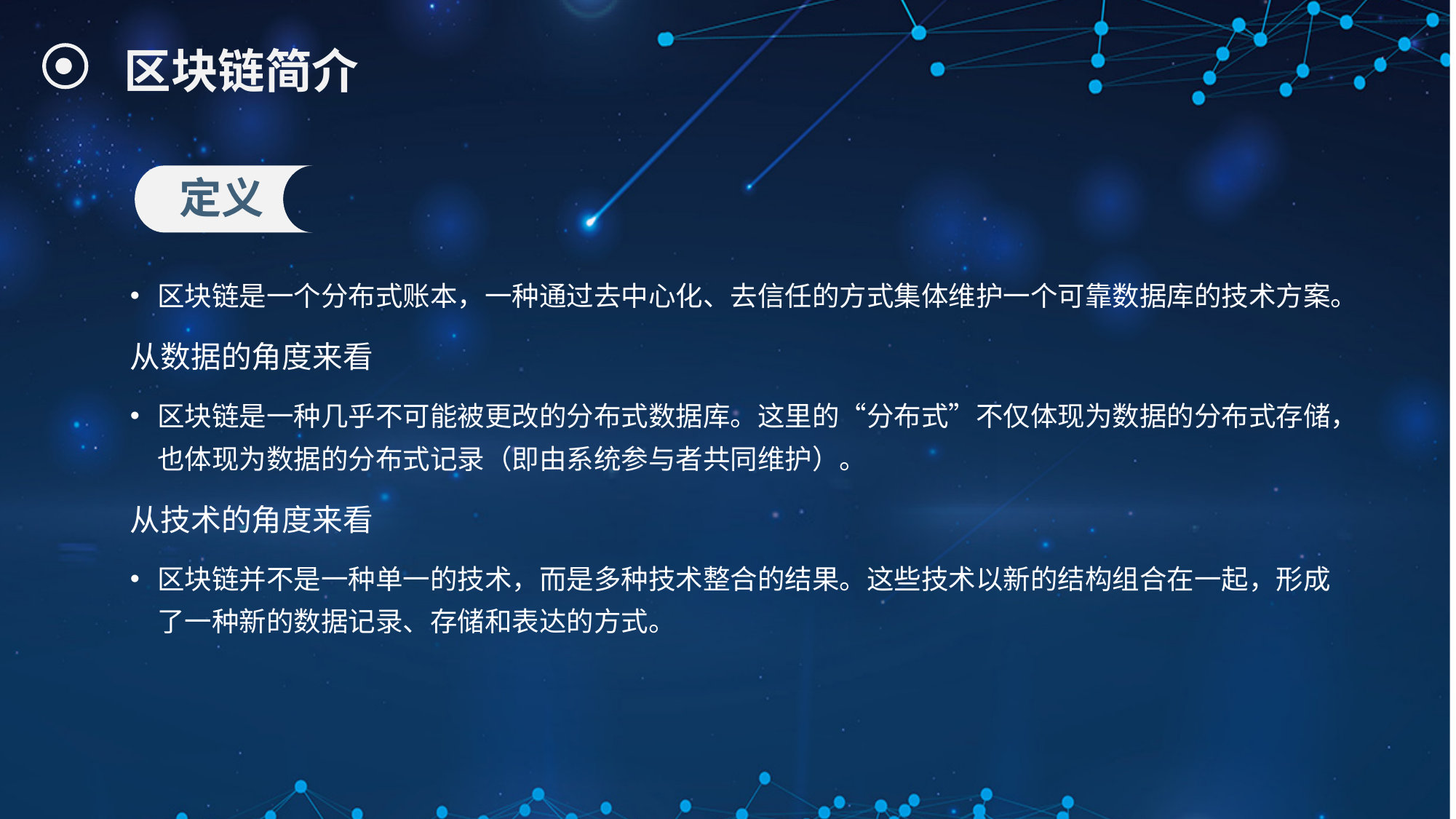

# 区块链简介

定义
区块链是一个分布式账本，一种通过去中心化、去信任的方式集体维护一个可靠数据库的技术方案。
从数据的角度来看
区块链是一种几乎不可能被更改的分布式数据库。这里的“分布式”不仅体现为数据的分布式存储，也体现为数据的分布式记录（即由系统参与者共同维护）。
从技术的角度来看
区块链并不是一种单一的技术，而是多种技术整合的结果。这些技术以新的结构组合在一起，形成了一种新的数据记录、存储和表达的方式。